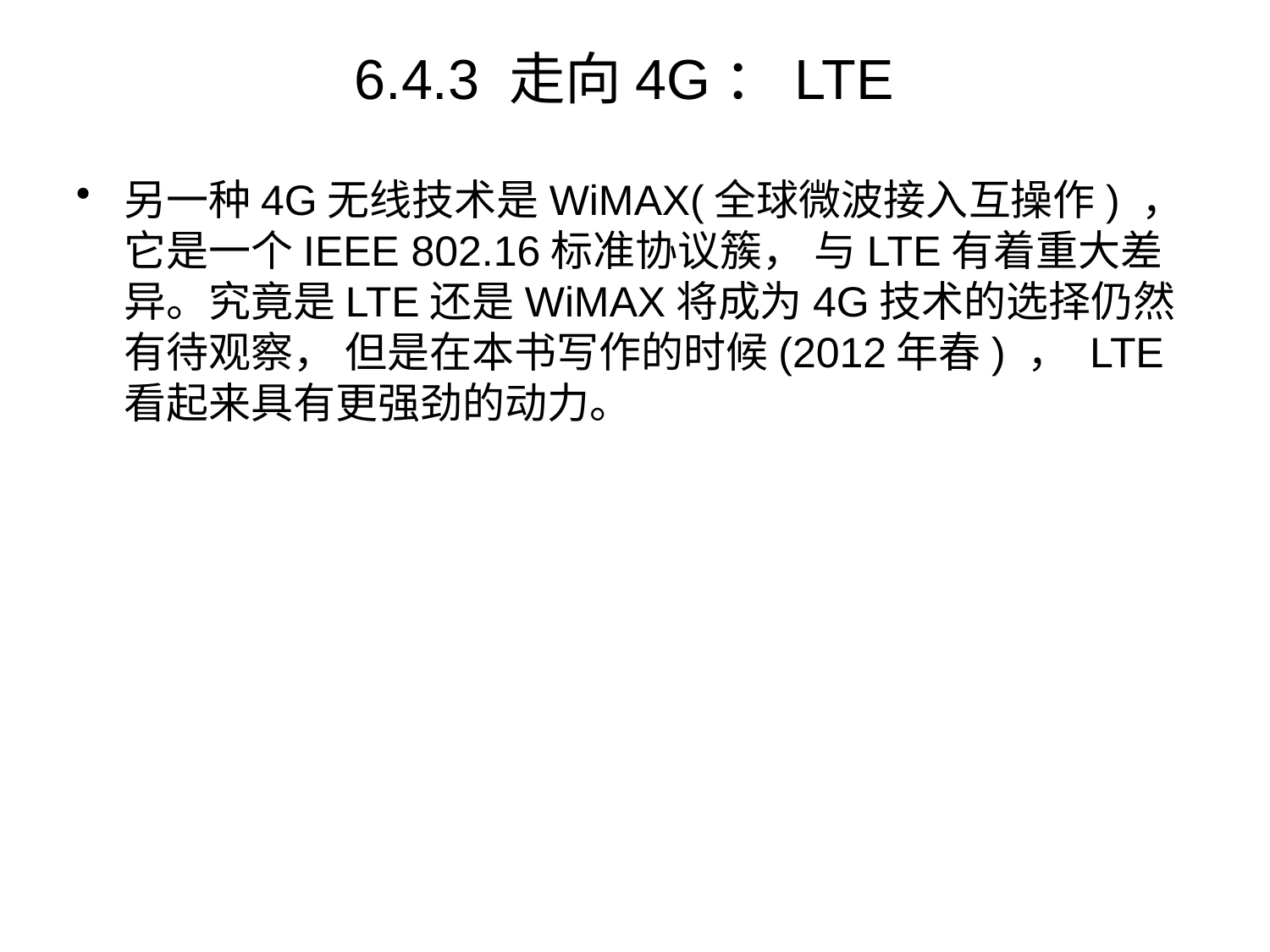

# 6.4.3 走向4G：LTE
另一种4G无线技术是WiMAX(全球微波接入互操作) ， 它是一个IEEE 802.16标准协议簇， 与LTE有着重大差异。究竟是LTE还是WiMAX将成为4G技术的选择仍然有待观察， 但是在本书写作的时候(2012年春) ， LTE看起来具有更强劲的动力。